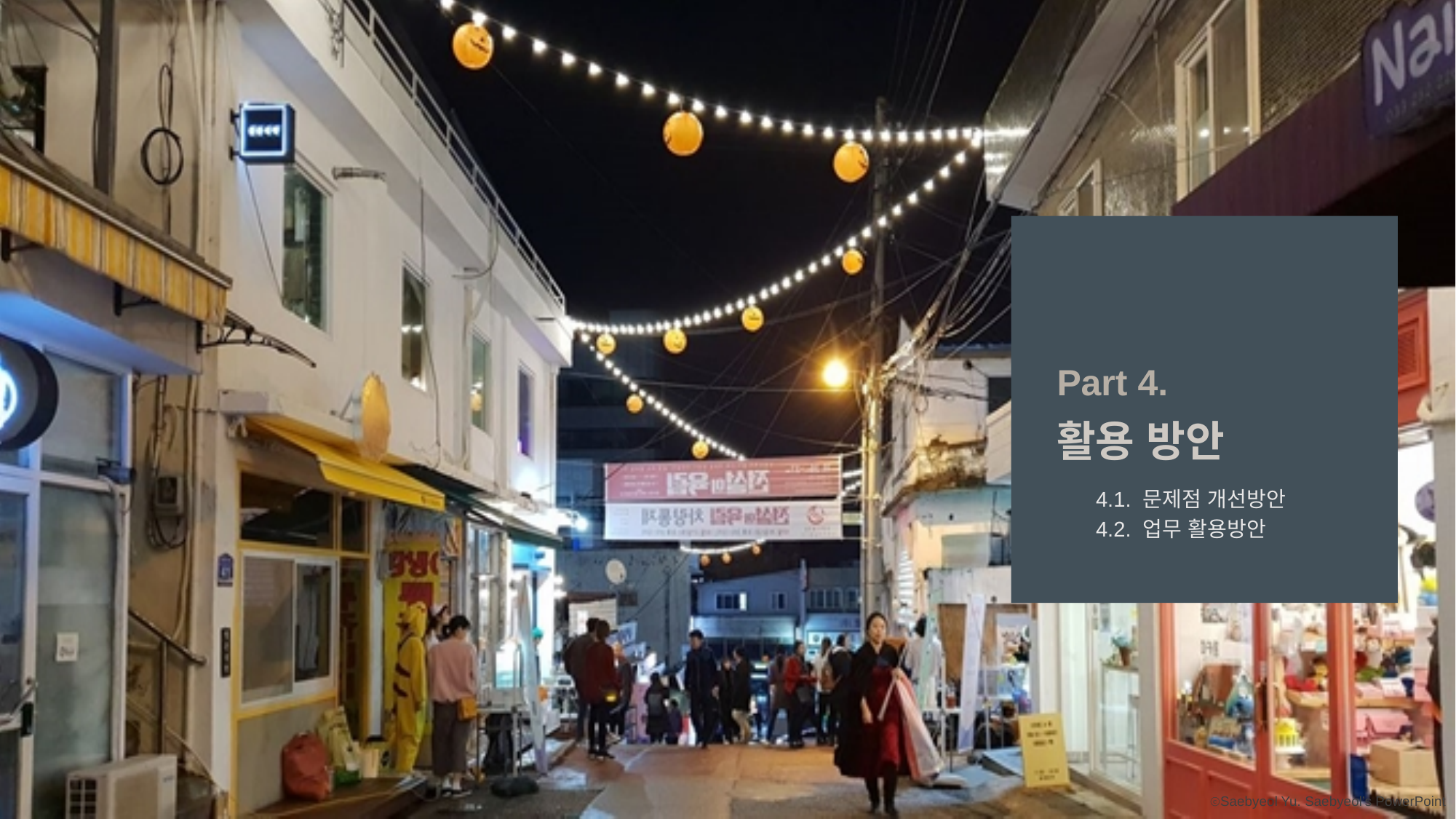

Part 4.
활용 방안
4.1. 문제점 개선방안
4.2. 업무 활용방안